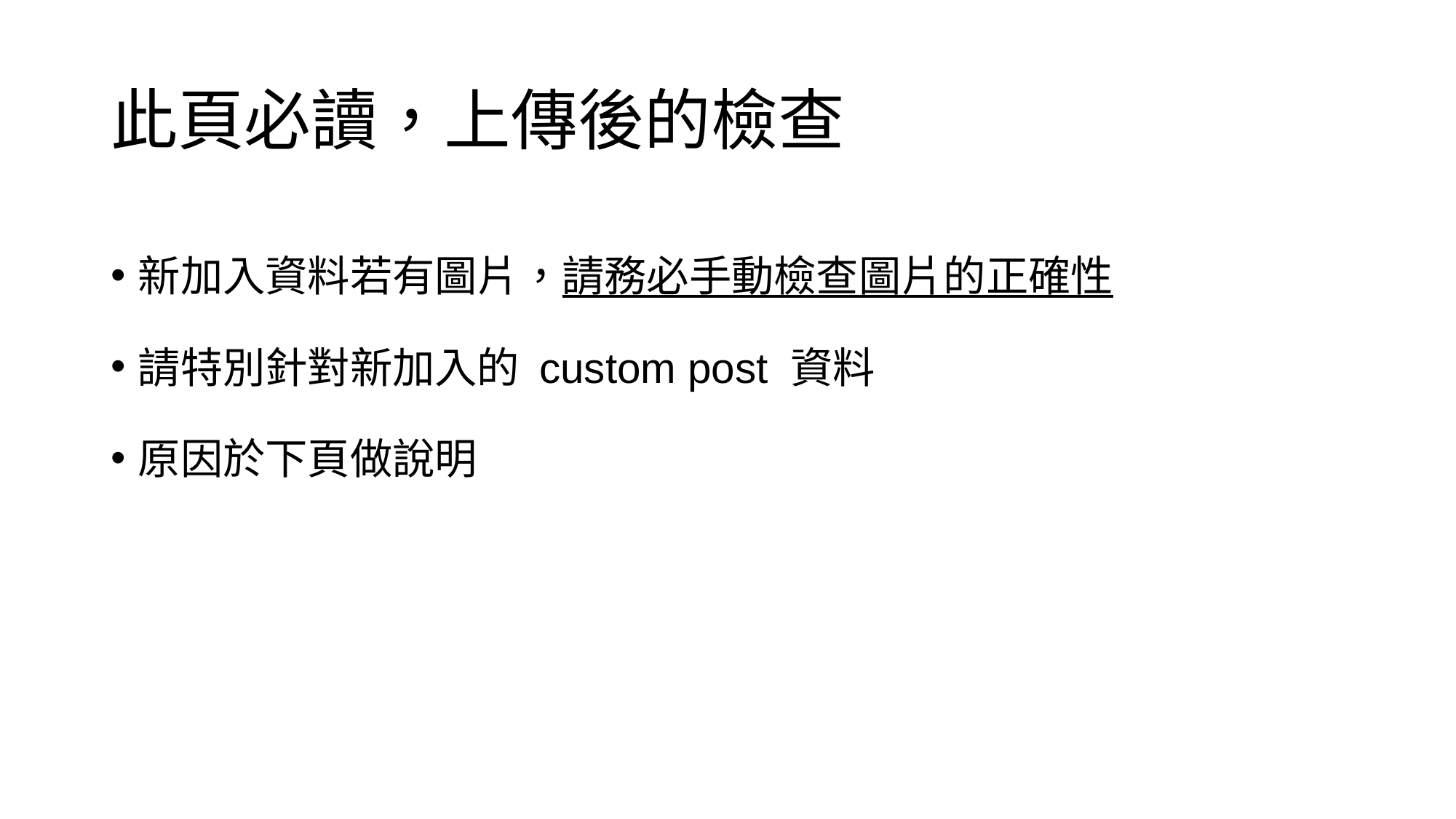

# 此頁必讀，上傳後的檢查
新加入資料若有圖片，請務必手動檢查圖片的正確性
請特別針對新加入的 custom post 資料
原因於下頁做說明